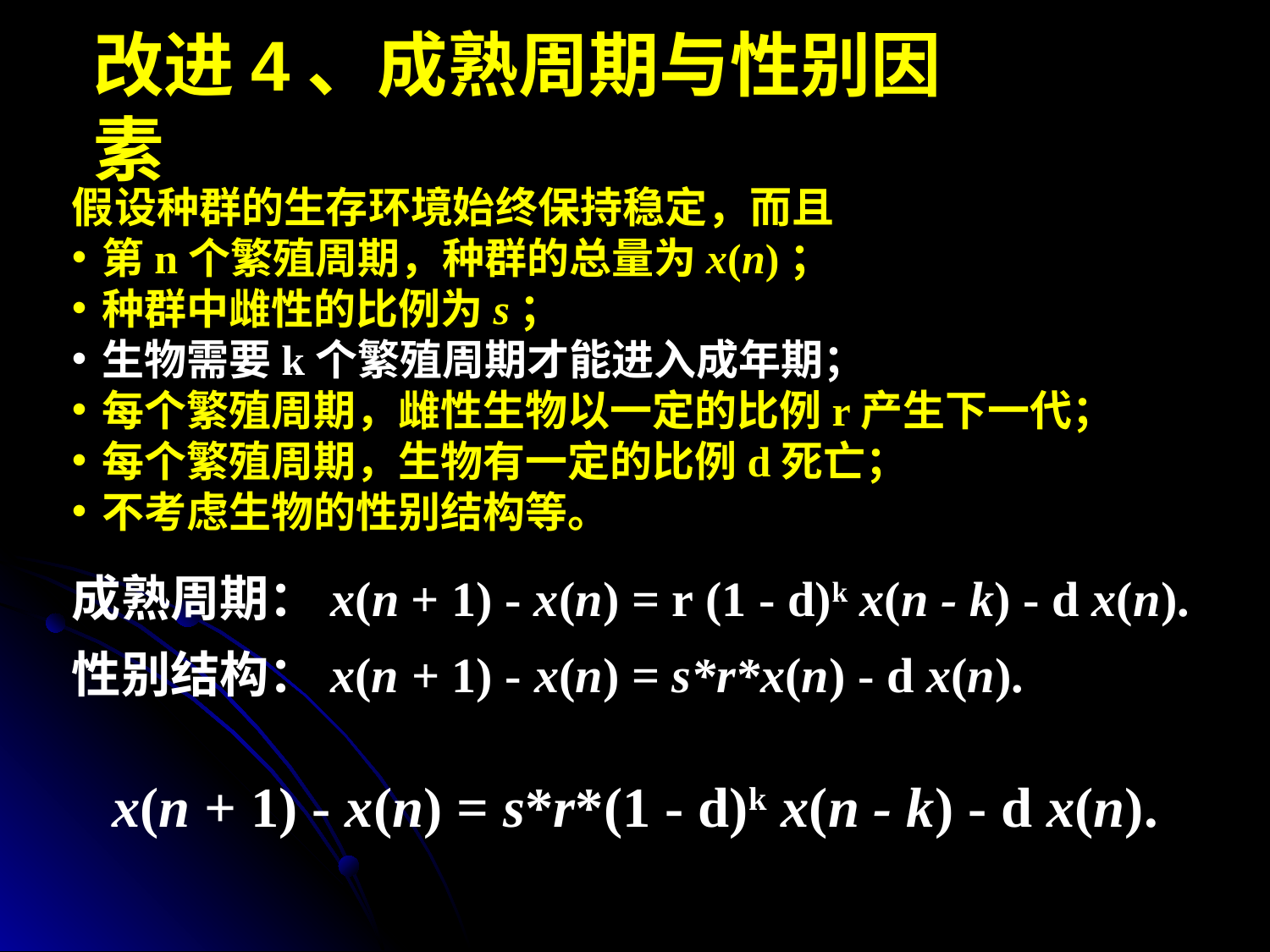

改进4、成熟周期与性别因素
假设种群的生存环境始终保持稳定，而且
第n个繁殖周期，种群的总量为x(n)；
种群中雌性的比例为s；
生物需要k个繁殖周期才能进入成年期；
每个繁殖周期，雌性生物以一定的比例r产生下一代；
每个繁殖周期，生物有一定的比例d死亡；
不考虑生物的性别结构等。
成熟周期：x(n + 1) - x(n) = r (1 - d)k x(n - k) - d x(n).
性别结构：x(n + 1) - x(n) = s*r*x(n) - d x(n).
x(n + 1) - x(n) = s*r*(1 - d)k x(n - k) - d x(n).